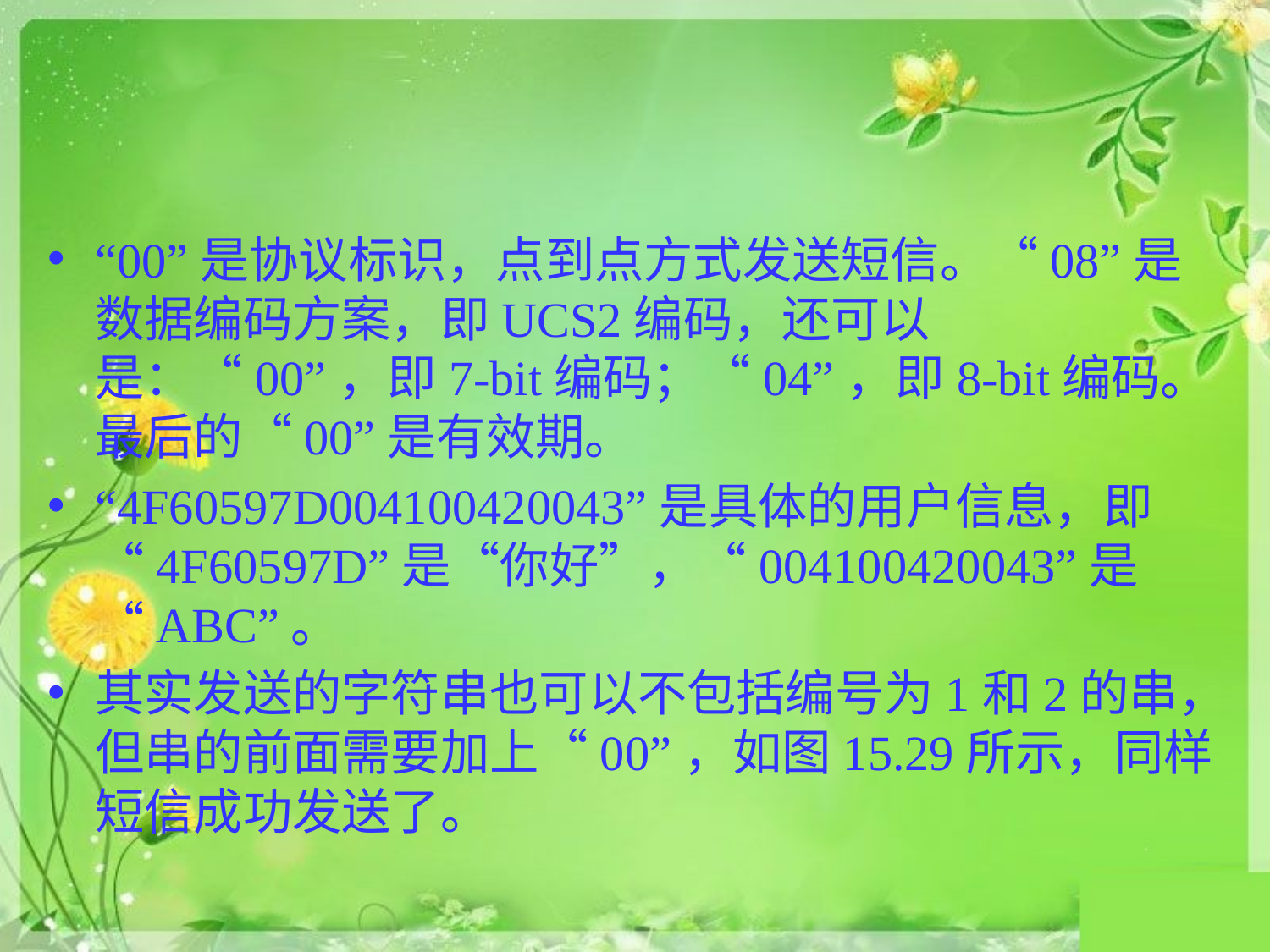

#
“00”是协议标识，点到点方式发送短信。“08”是数据编码方案，即UCS2编码，还可以是：“00”，即7-bit编码；“04”，即8-bit编码。最后的“00”是有效期。
“4F60597D004100420043”是具体的用户信息，即“4F60597D”是“你好”，“004100420043”是“ABC”。
其实发送的字符串也可以不包括编号为1和2的串，但串的前面需要加上“00”，如图15.29所示，同样短信成功发送了。